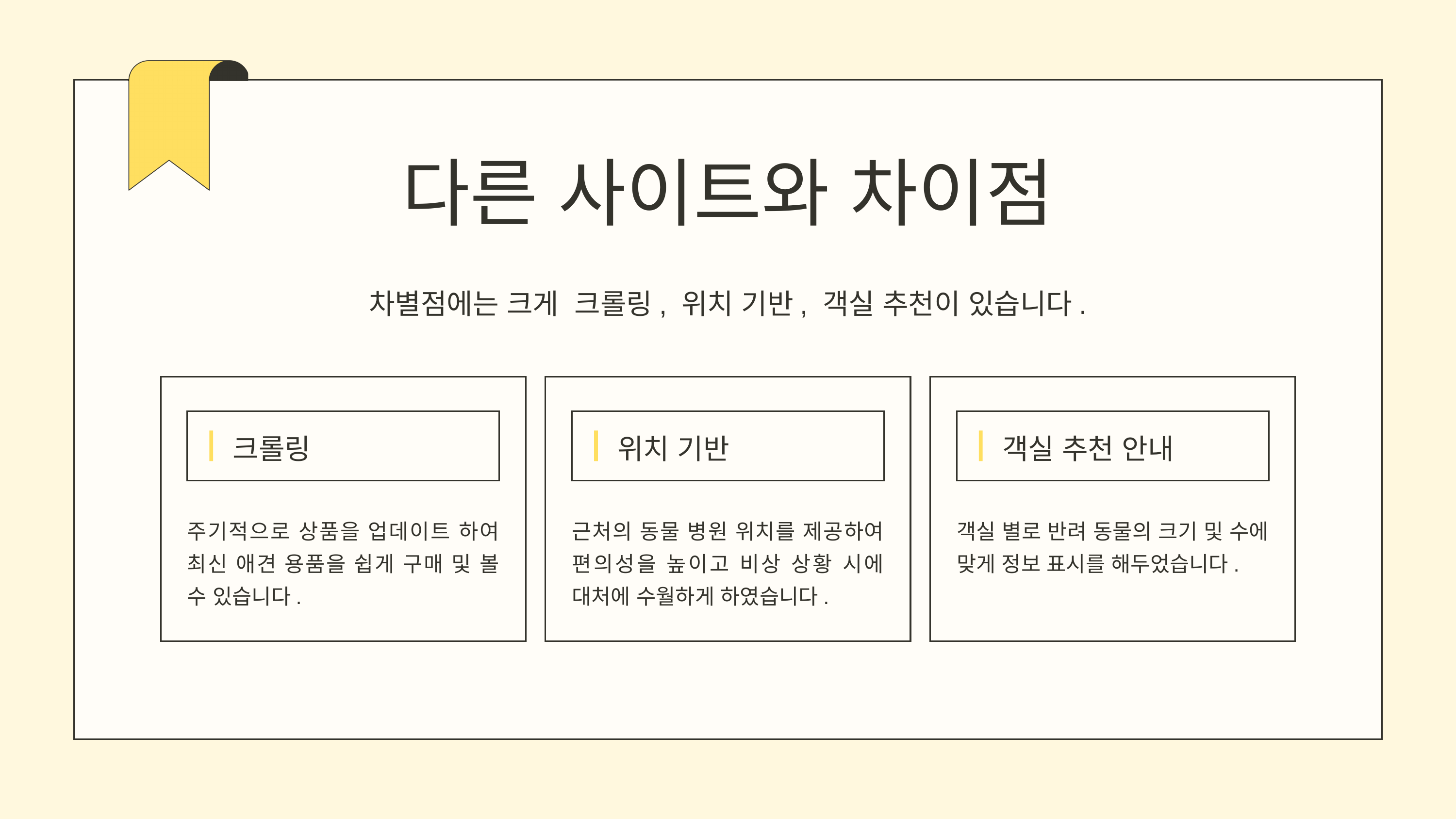

다른 사이트와 차이점
차별점에는 크게  크롤링, 위치 기반, 객실 추천이 있습니다.

크롤링
위치 기반
객실 추천 안내

주기적으로 상품을 업데이트 하여 최신 애견 용품을 쉽게 구매 및 볼 수 있습니다.
근처의 동물 병원 위치를 제공하여 편의성을 높이고 비상 상황 시에 대처에 수월하게 하였습니다.
객실 별로 반려 동물의 크기 및 수에 맞게 정보 표시를 해두었습니다.